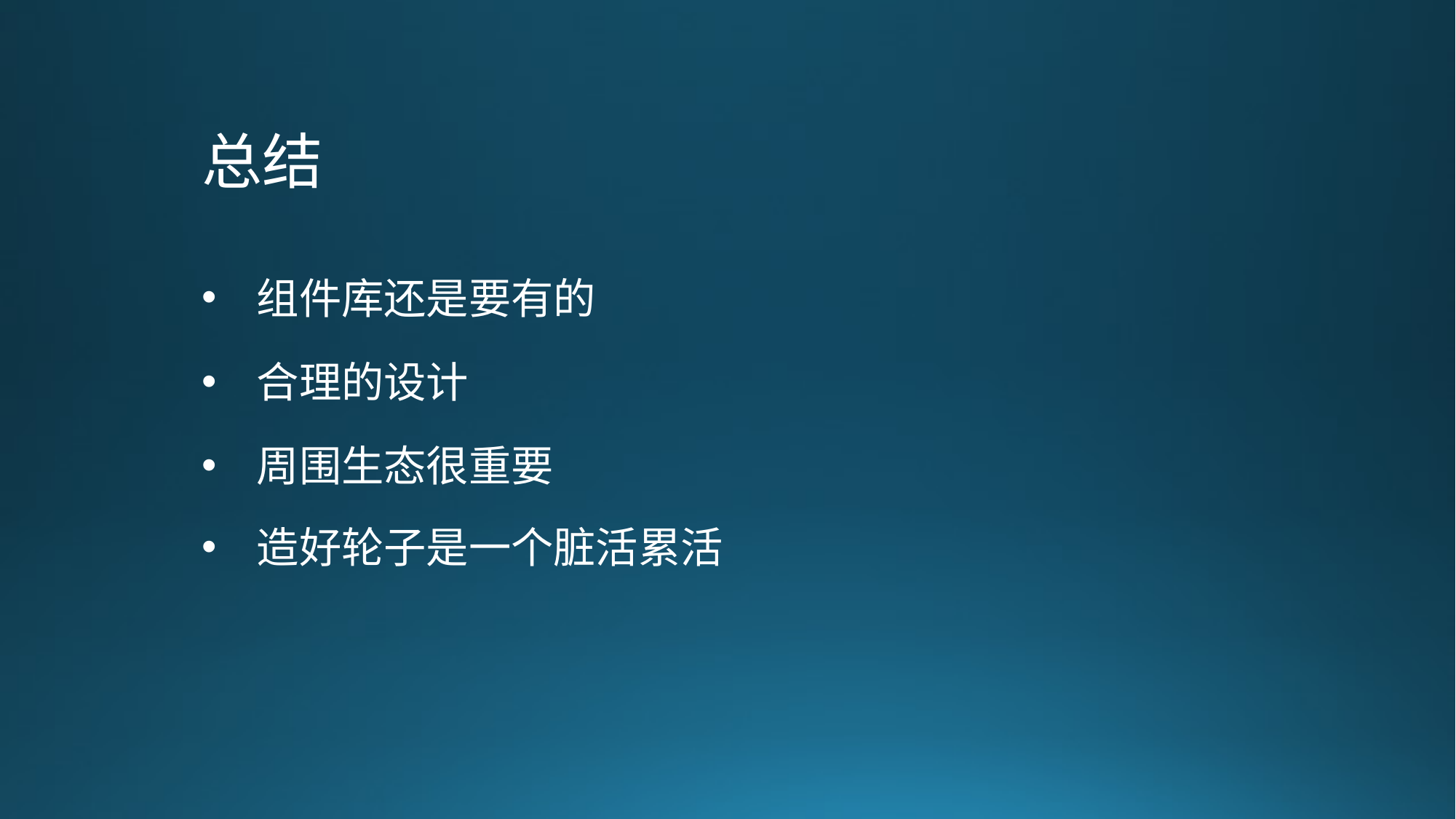

总结
组件库还是要有的
合理的设计
周围生态很重要
造好轮子是一个脏活累活